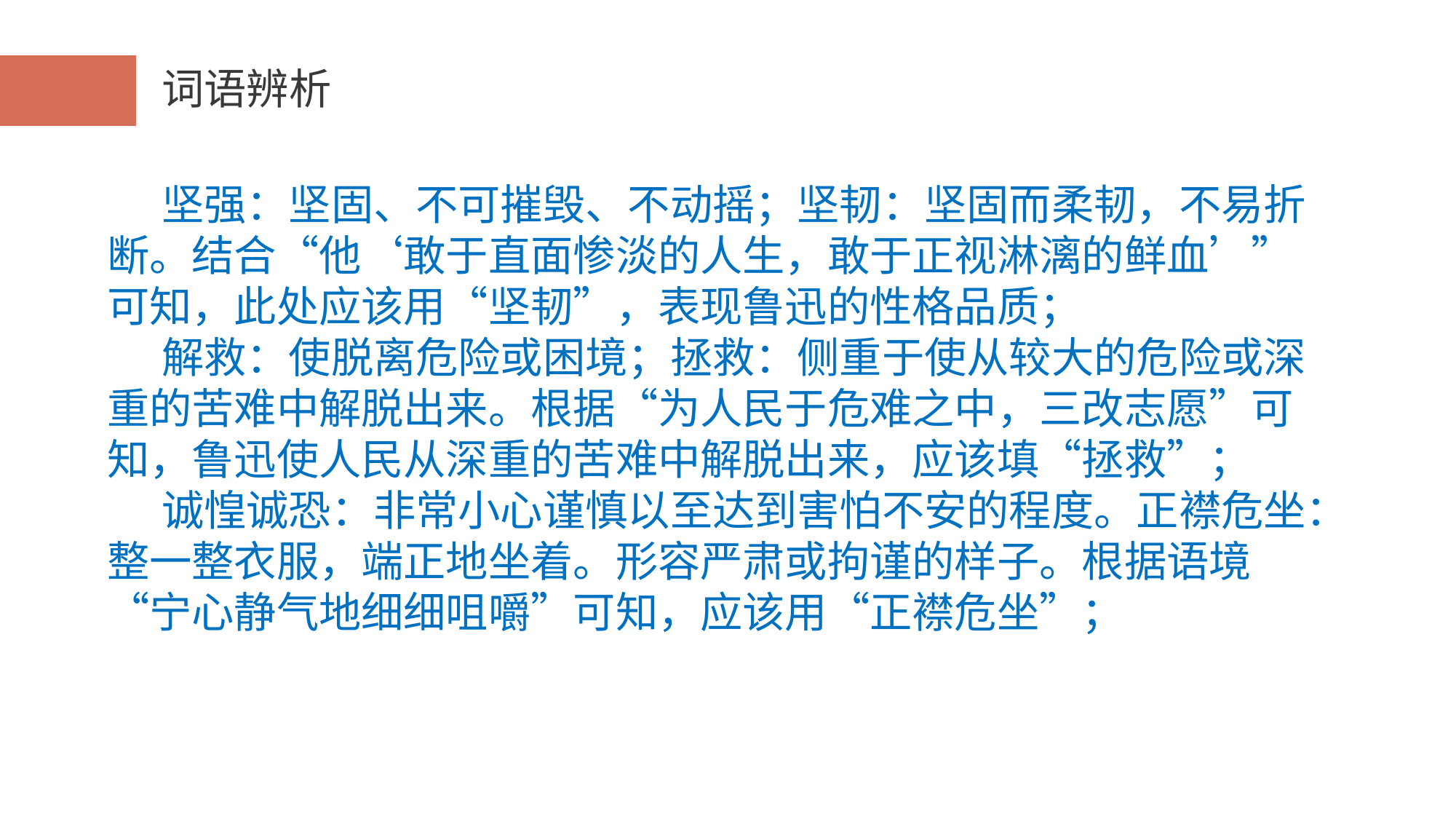

# 词语辨析
坚强：坚固、不可摧毁、不动摇；坚韧：坚固而柔韧，不易折断。结合“他‘敢于直面惨淡的人生，敢于正视淋漓的鲜血’”可知，此处应该用“坚韧”，表现鲁迅的性格品质；
解救：使脱离危险或困境；拯救：侧重于使从较大的危险或深重的苦难中解脱出来。根据“为人民于危难之中，三改志愿”可知，鲁迅使人民从深重的苦难中解脱出来，应该填“拯救”；
诚惶诚恐：非常小心谨慎以至达到害怕不安的程度。正襟危坐：整一整衣服，端正地坐着。形容严肃或拘谨的样子。根据语境“宁心静气地细细咀嚼”可知，应该用“正襟危坐”；